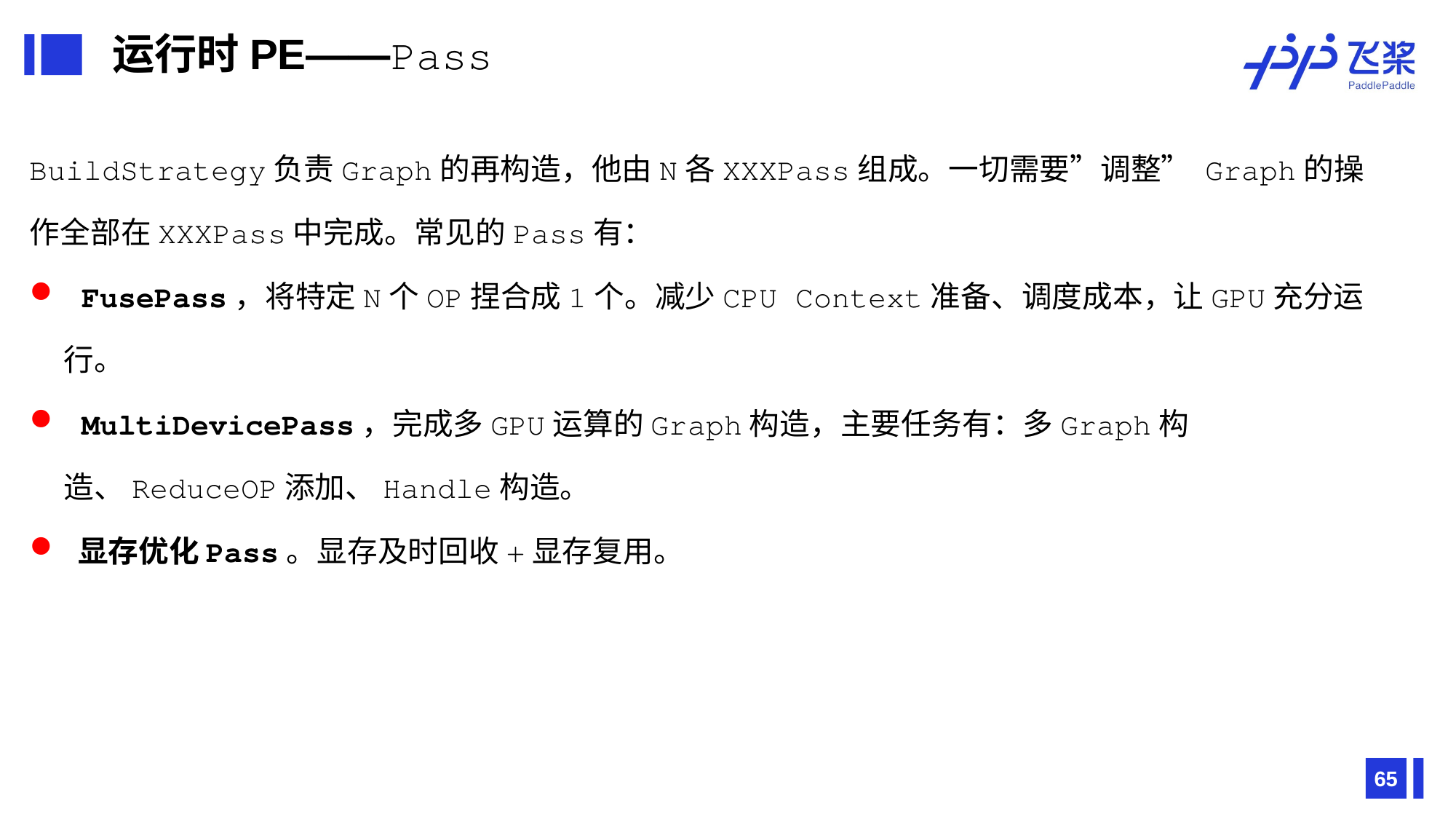

运行时PE——Pass
BuildStrategy负责Graph的再构造，他由N各XXXPass组成。一切需要”调整” Graph的操作全部在XXXPass中完成。常见的Pass有：
 FusePass，将特定N个OP捏合成1个。减少CPU Context准备、调度成本，让GPU充分运行。
 MultiDevicePass，完成多GPU运算的Graph构造，主要任务有：多Graph构造、ReduceOP添加、Handle构造。
 显存优化Pass。显存及时回收+显存复用。
65